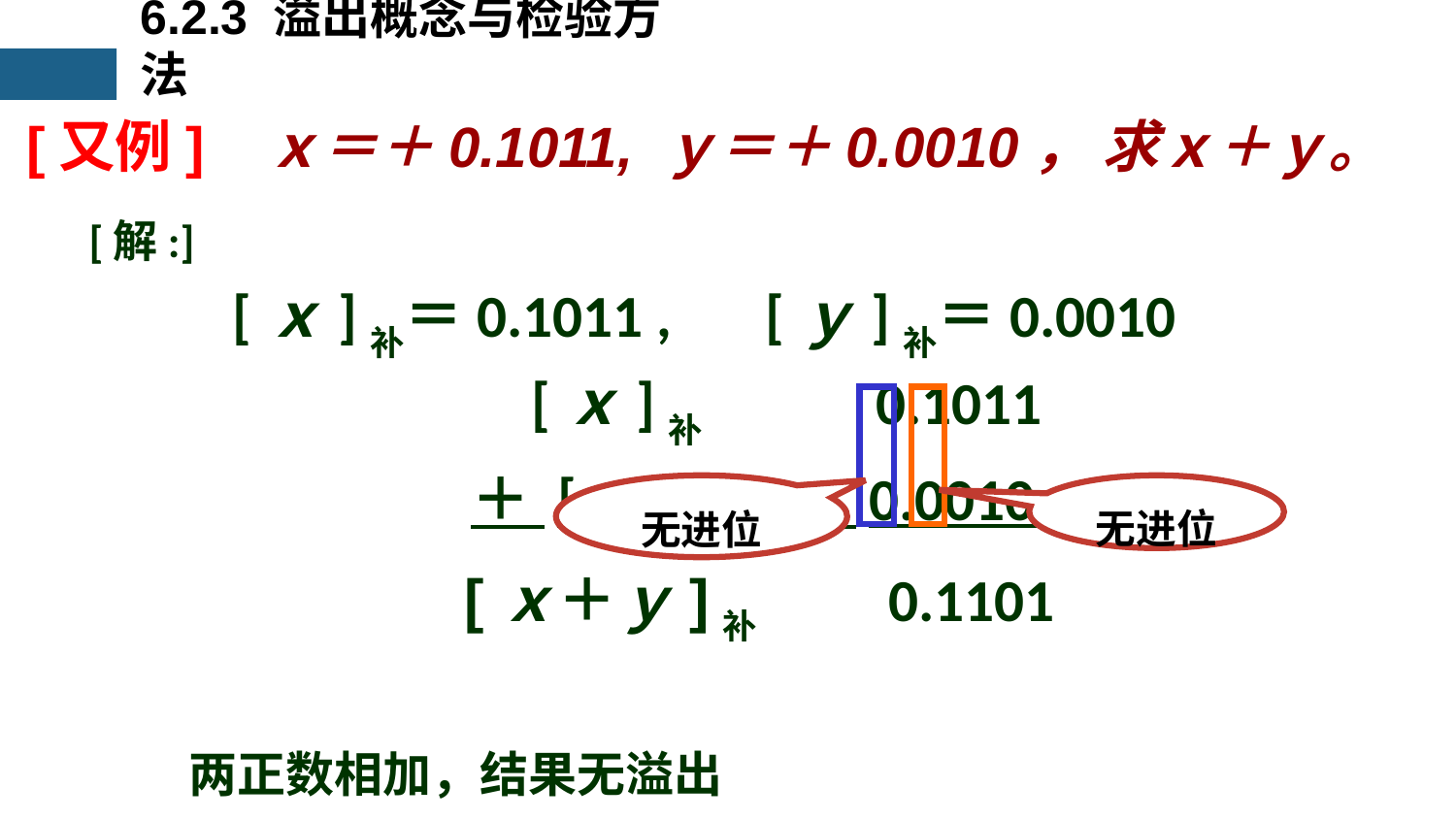

6.2.3 溢出概念与检验方法
[又例]   ｘ＝＋0.1011, ｙ＝＋0.0010， 求ｘ＋ｙ。
[解:]
　　　[ｘ]补＝0.1011 ,       [ｙ]补＝0.0010
    [ｘ]补　　   0.1011
＋ [ｙ]补 　　0.0010
[ｘ＋ｙ]补　　0.1101

无进位
无进位
两正数相加，结果无溢出